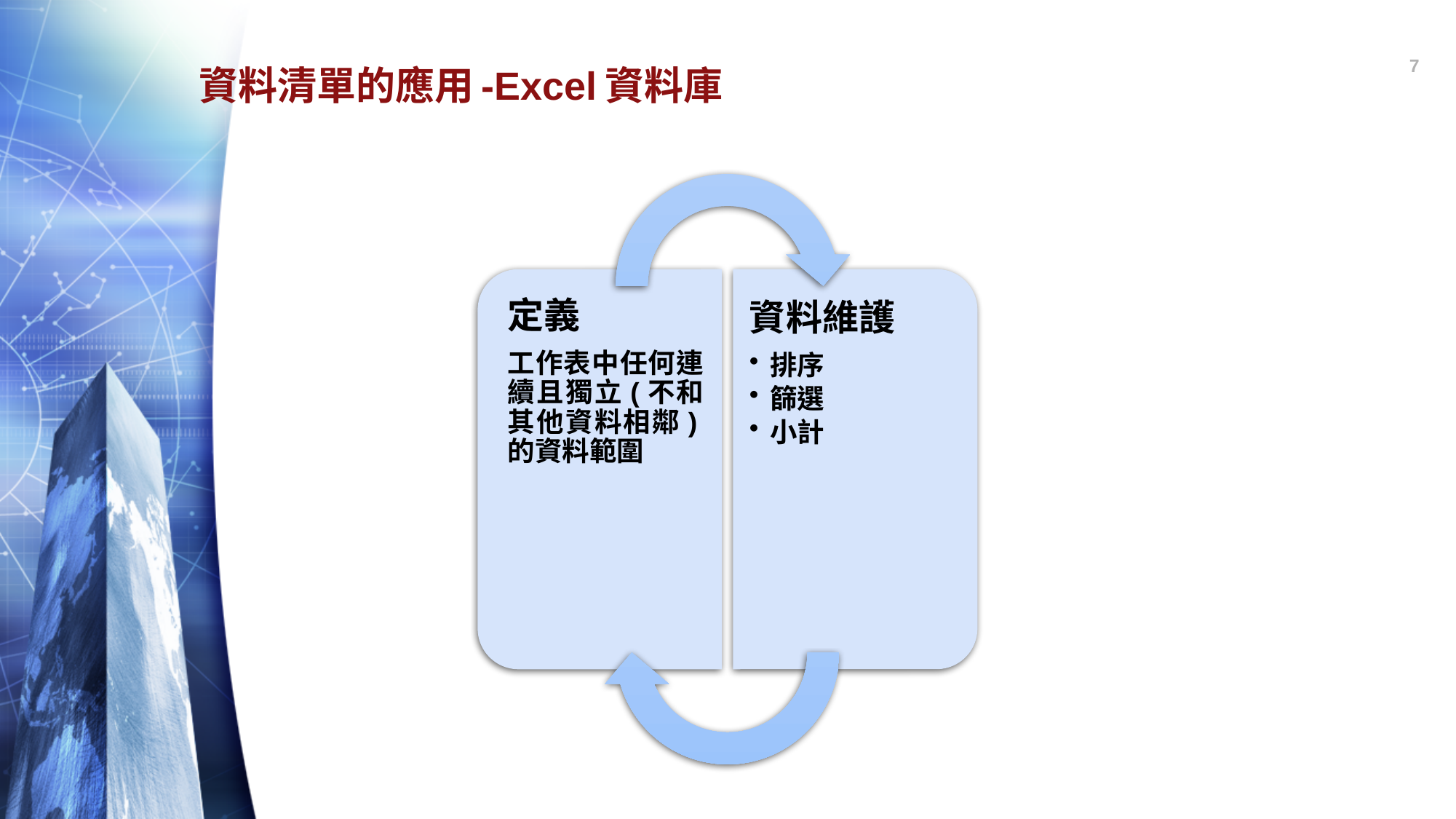

7
# 資料清單的應用-Excel資料庫
定義
工作表中任何連續且獨立(不和其他資料相鄰)的資料範圍
資料維護
排序
篩選
小計